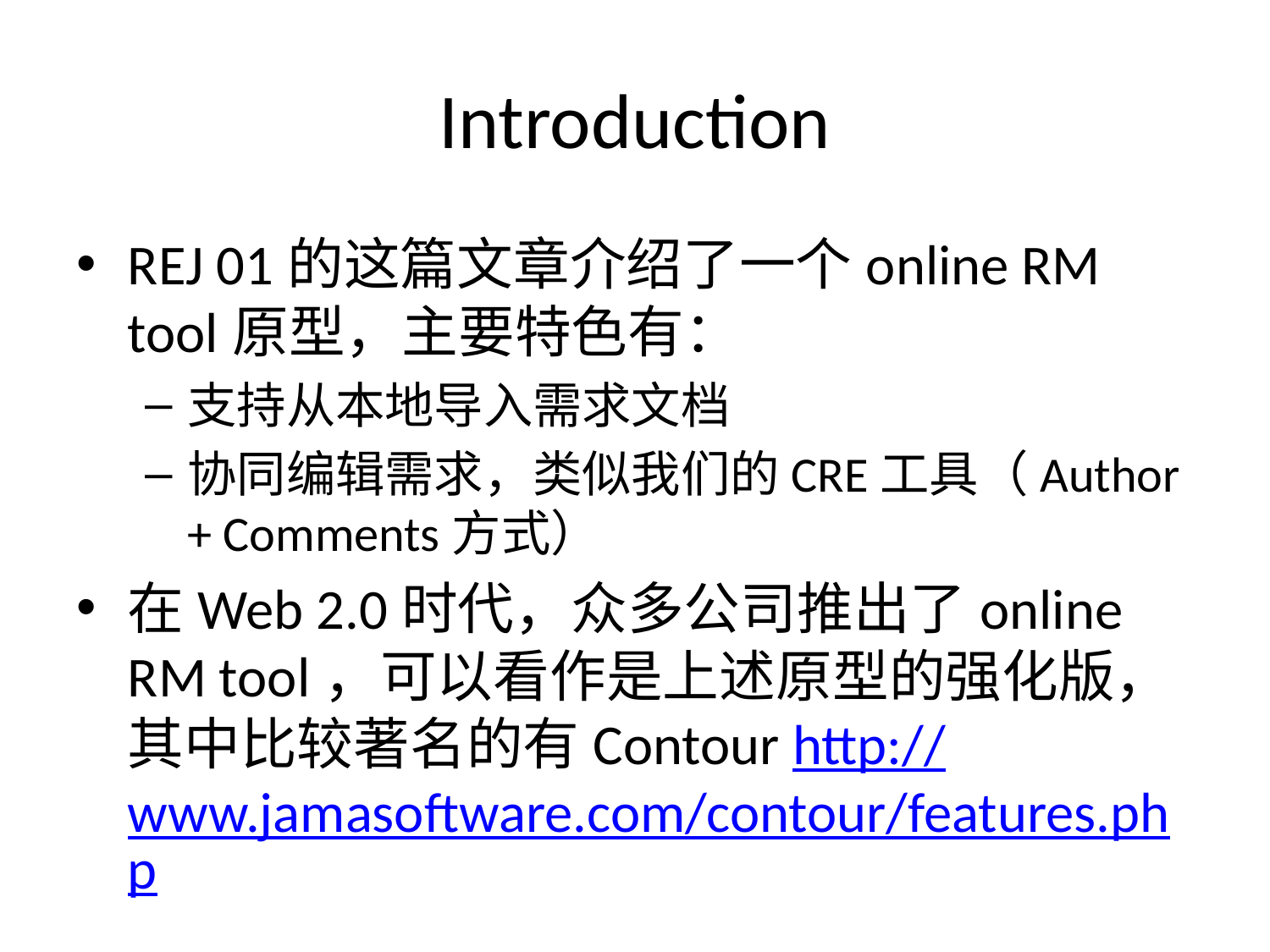

# Introduction
REJ 01的这篇文章介绍了一个online RM tool原型，主要特色有：
支持从本地导入需求文档
协同编辑需求，类似我们的CRE工具（Author + Comments方式）
在Web 2.0时代，众多公司推出了online RM tool，可以看作是上述原型的强化版，其中比较著名的有Contour http://www.jamasoftware.com/contour/features.php